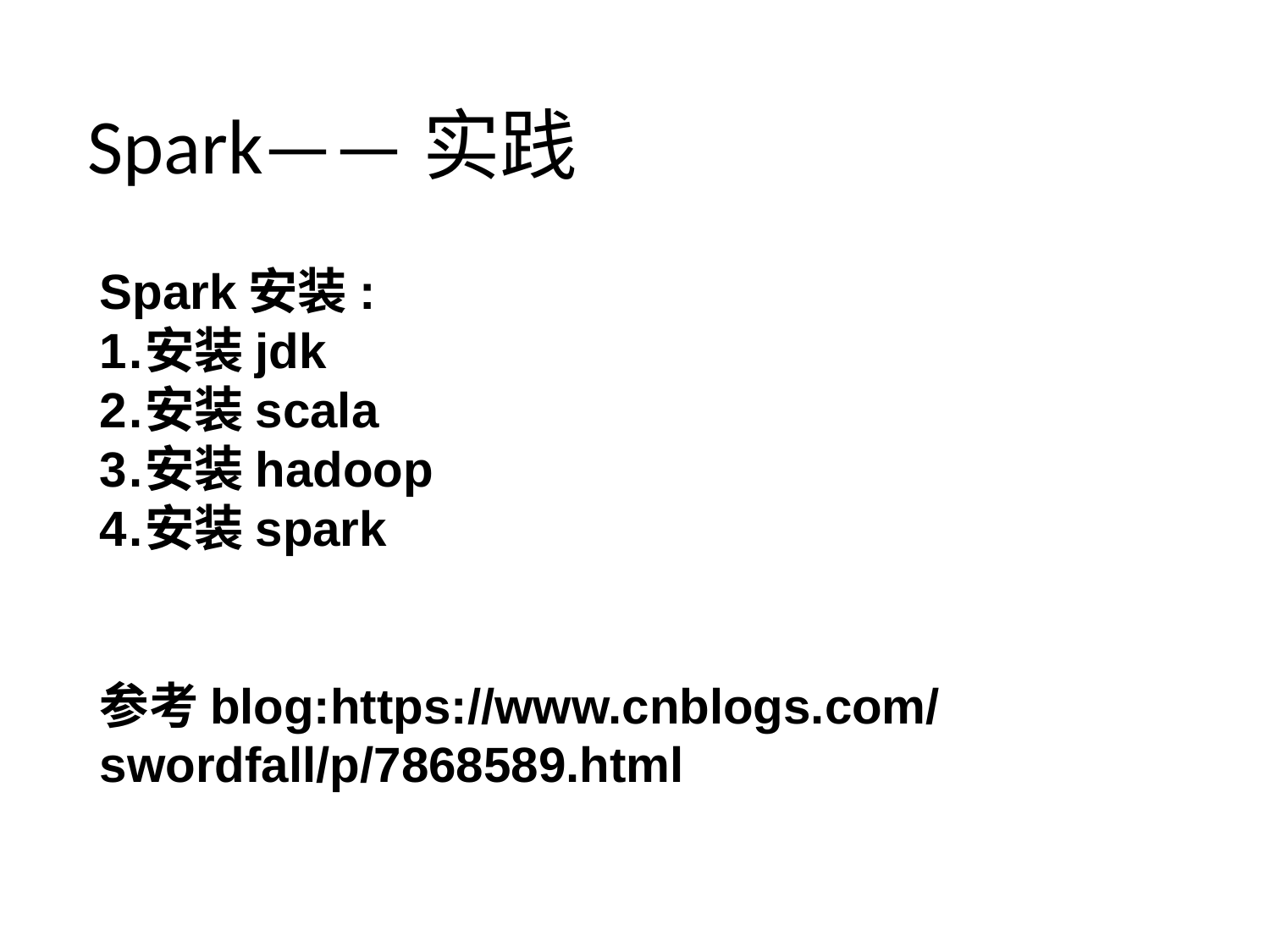

Spark——实践
Spark安装:
安装jdk
安装scala
安装hadoop
安装spark

参考blog:https://www.cnblogs.com/swordfall/p/7868589.html